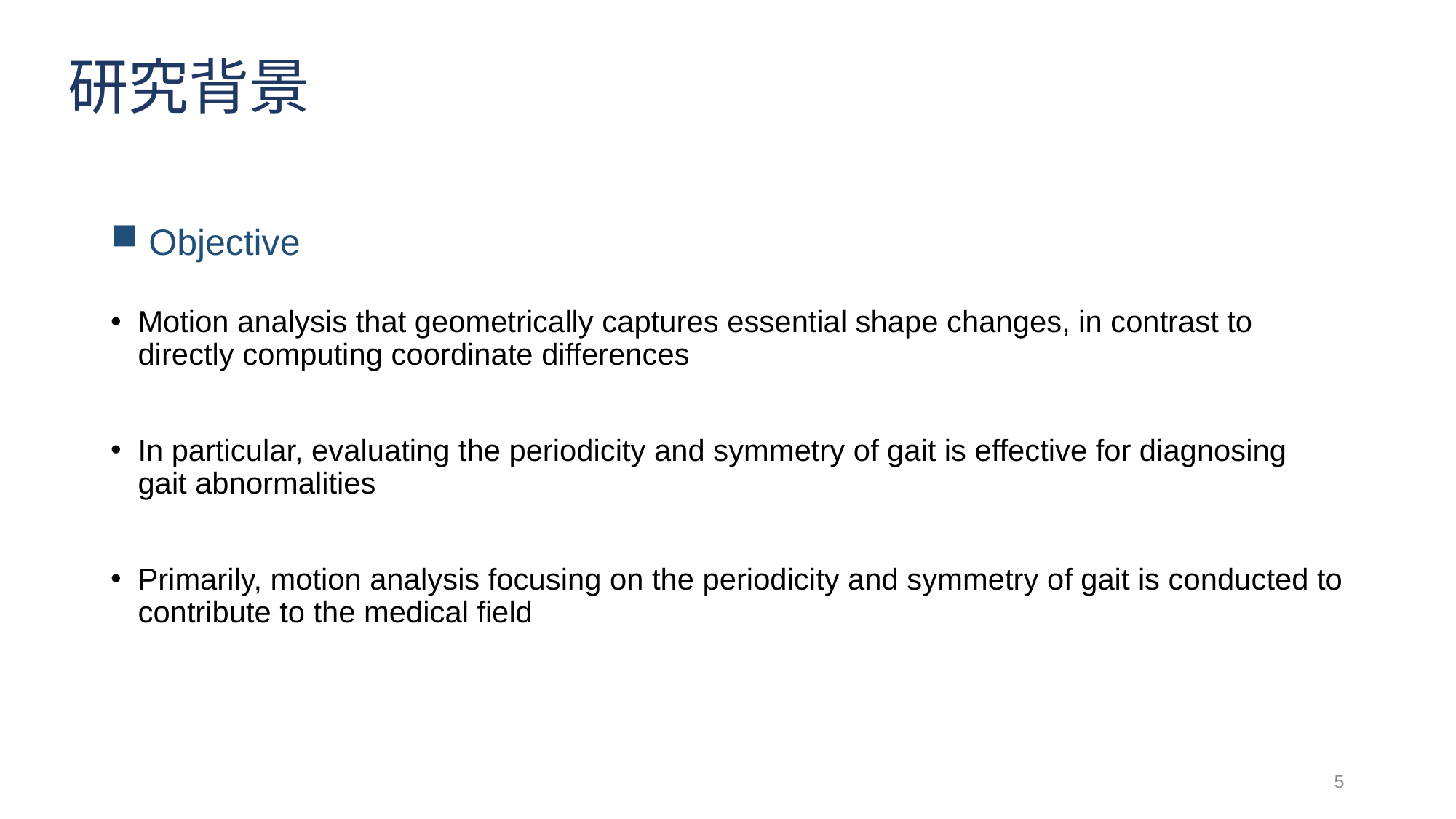

研究背景
 Objective

Motion analysis that geometrically captures essential shape changes, in contrast to directly computing coordinate differences

In particular, evaluating the periodicity and symmetry of gait is effective for diagnosing gait abnormalities

Primarily, motion analysis focusing on the periodicity and symmetry of gait is conducted to contribute to the medical field
5